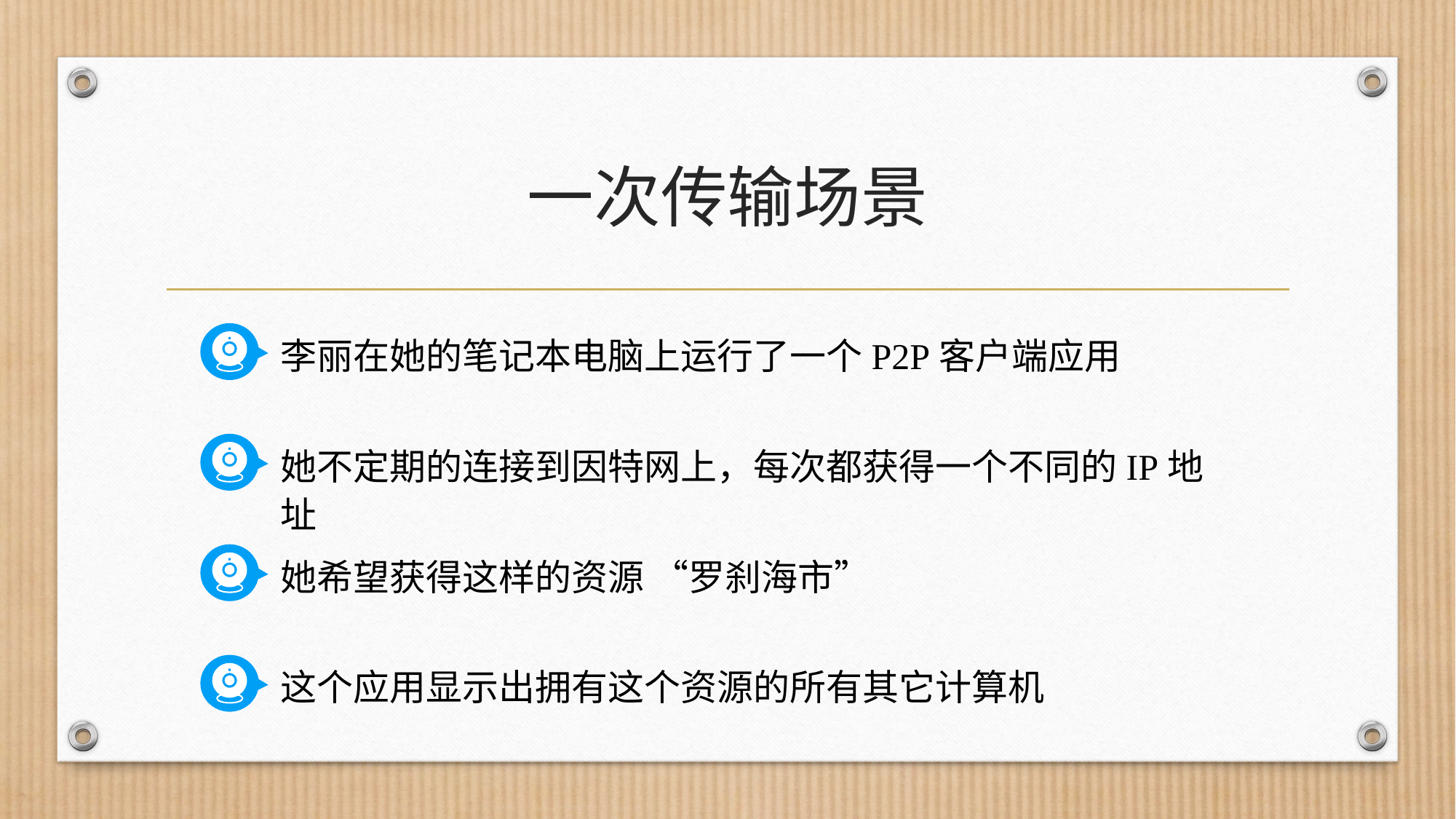

# 一次传输场景

李丽在她的笔记本电脑上运行了一个P2P客户端应用

她不定期的连接到因特网上，每次都获得一个不同的IP地址

她希望获得这样的资源 “罗刹海市”

这个应用显示出拥有这个资源的所有其它计算机